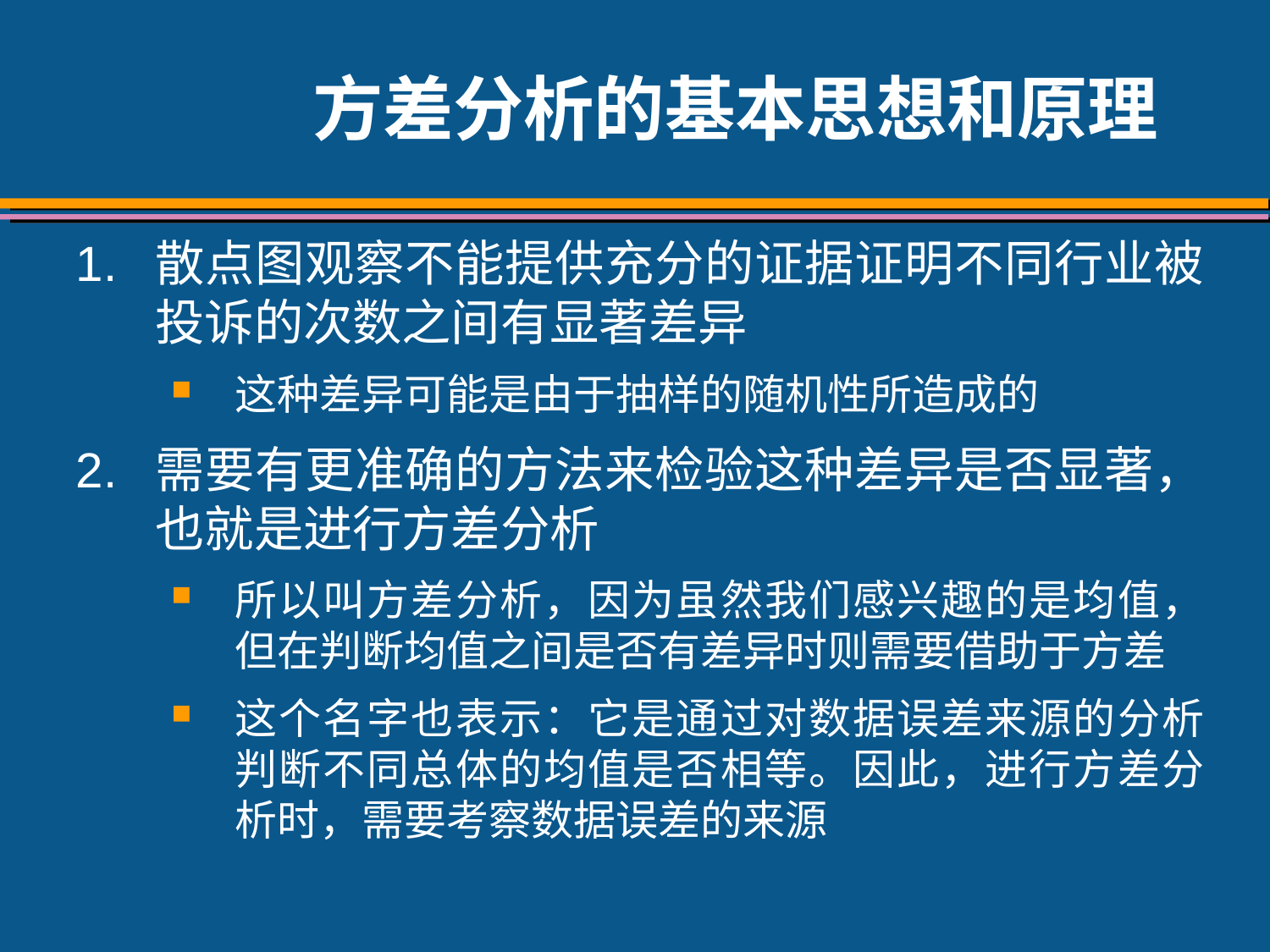

# 方差分析的基本思想和原理
散点图观察不能提供充分的证据证明不同行业被投诉的次数之间有显著差异
这种差异可能是由于抽样的随机性所造成的
需要有更准确的方法来检验这种差异是否显著，也就是进行方差分析
所以叫方差分析，因为虽然我们感兴趣的是均值，但在判断均值之间是否有差异时则需要借助于方差
这个名字也表示：它是通过对数据误差来源的分析判断不同总体的均值是否相等。因此，进行方差分析时，需要考察数据误差的来源